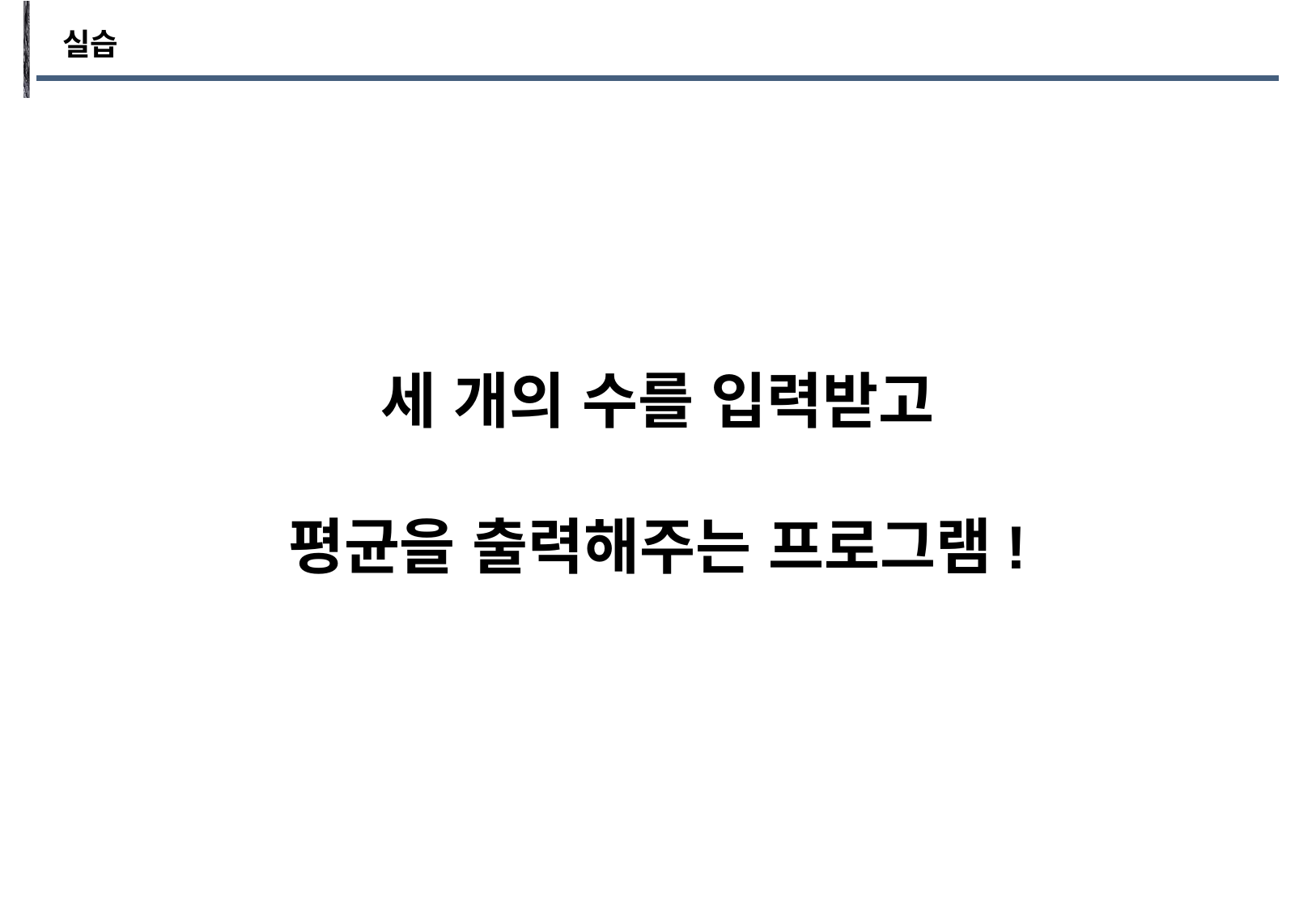

실습

세 개의 수를 입력받고

평균을 출력해주는 프로그램!